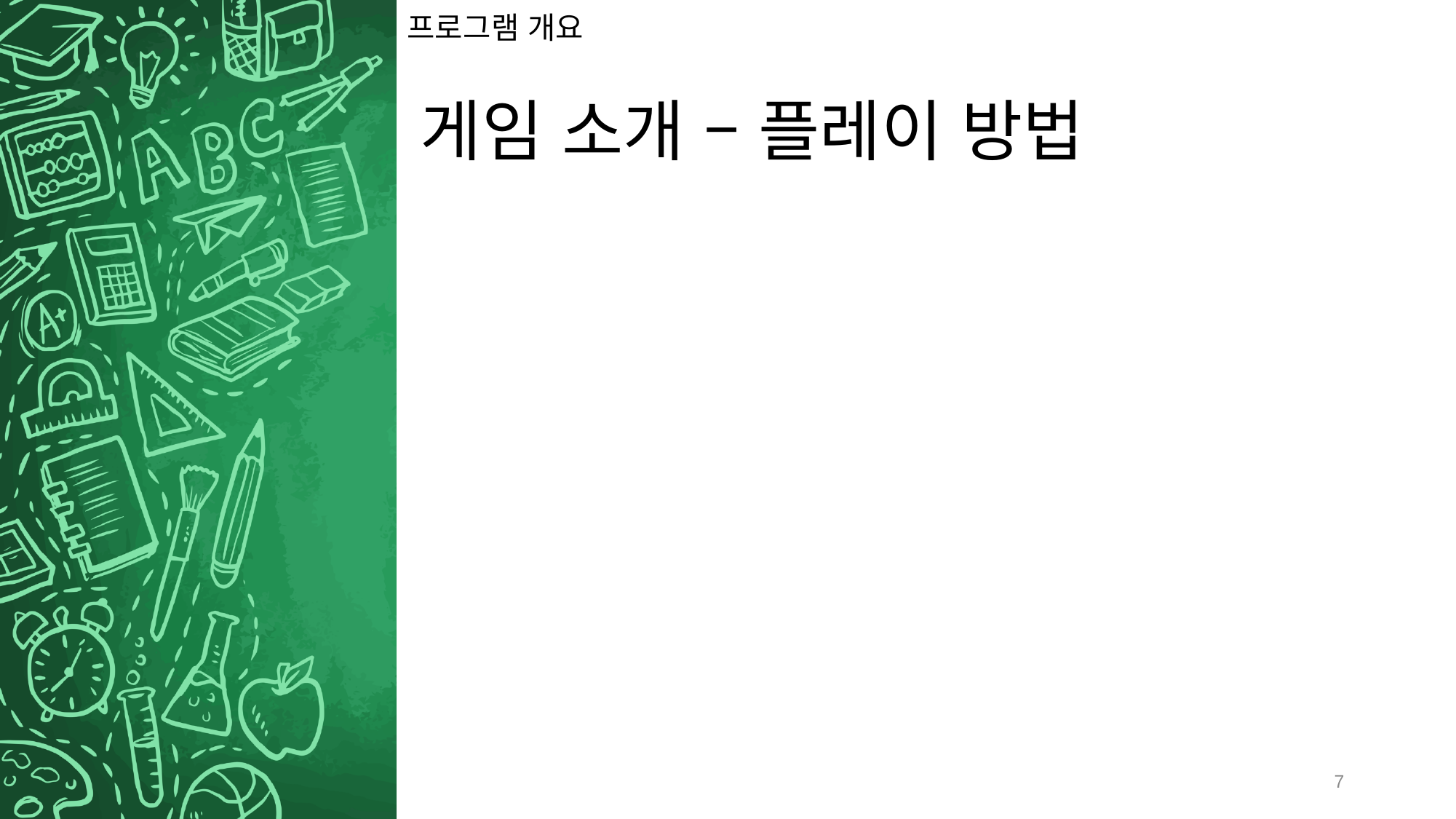

# 프로그램 개요
게임 소개 – 플레이 방법

7